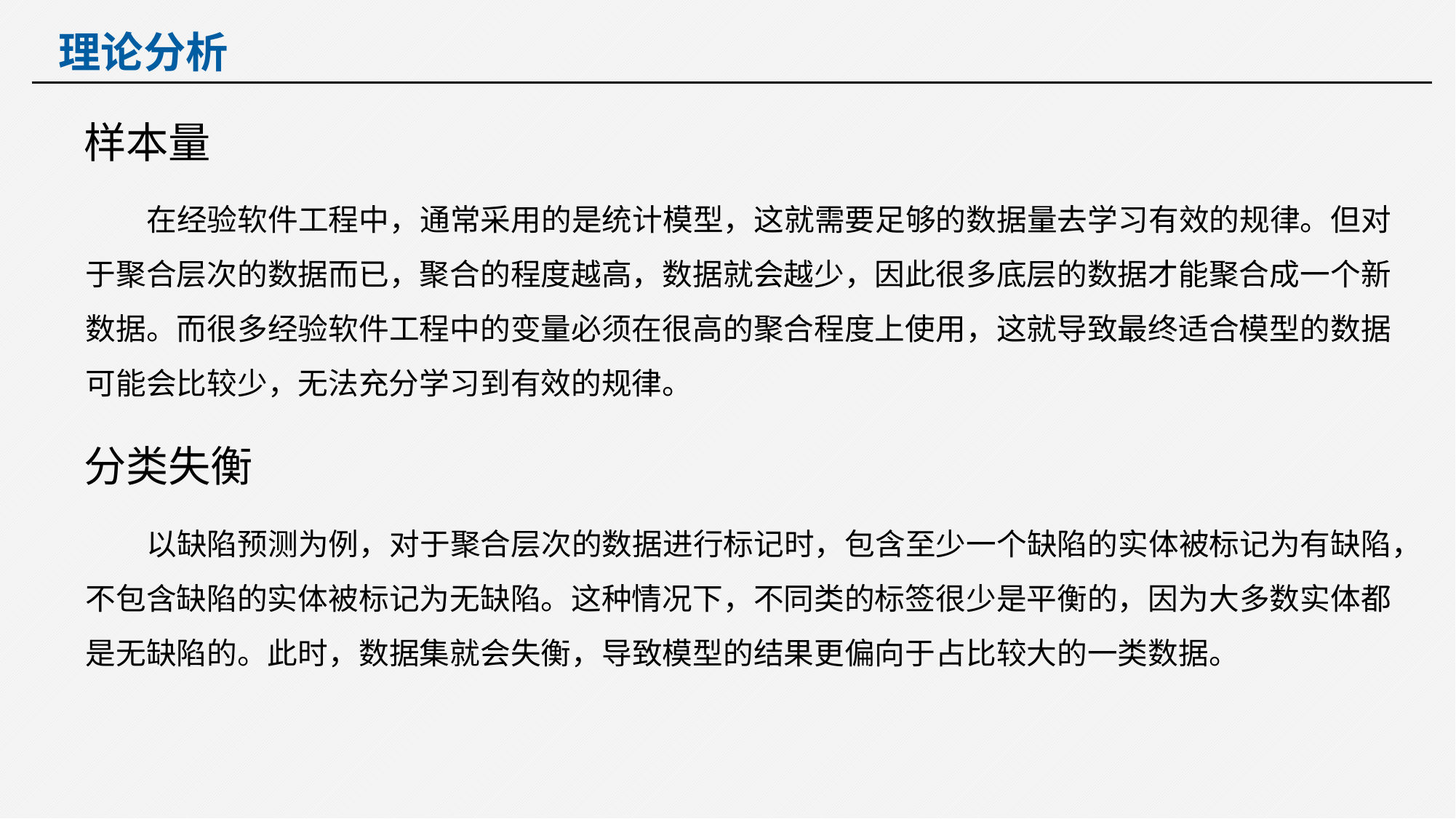

理论分析
样本量
        在经验软件工程中，通常采用的是统计模型，这就需要足够的数据量去学习有效的规律。但对于聚合层次的数据而已，聚合的程度越高，数据就会越少，因此很多底层的数据才能聚合成一个新数据。而很多经验软件工程中的变量必须在很高的聚合程度上使用，这就导致最终适合模型的数据可能会比较少，无法充分学习到有效的规律。
分类失衡
        以缺陷预测为例，对于聚合层次的数据进行标记时，包含至少一个缺陷的实体被标记为有缺陷，不包含缺陷的实体被标记为无缺陷。这种情况下，不同类的标签很少是平衡的，因为大多数实体都是无缺陷的。此时，数据集就会失衡，导致模型的结果更偏向于占比较大的一类数据。